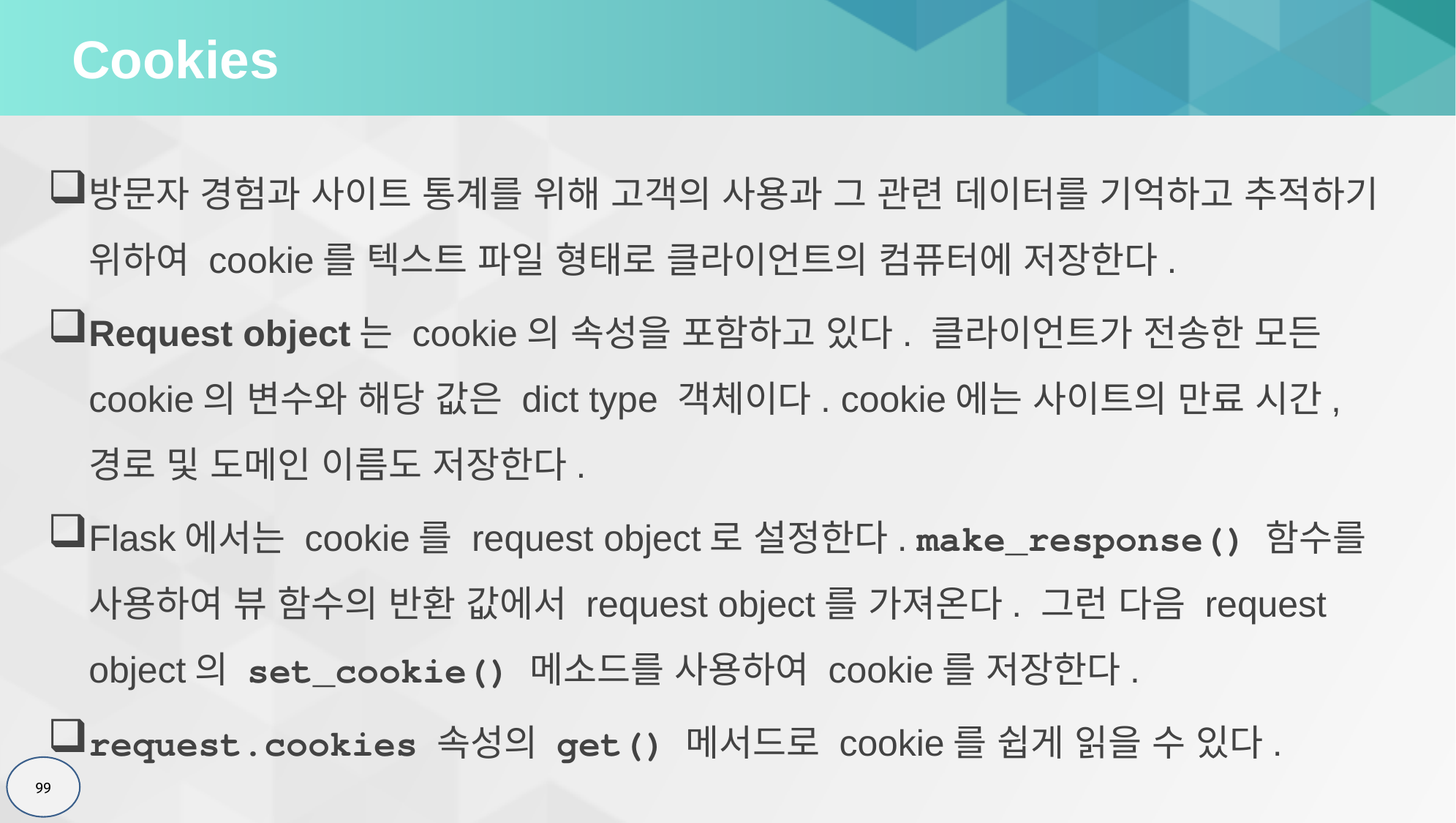

# Cookies
방문자 경험과 사이트 통계를 위해 고객의 사용과 그 관련 데이터를 기억하고 추적하기 위하여 cookie를 텍스트 파일 형태로 클라이언트의 컴퓨터에 저장한다.
Request object는 cookie의 속성을 포함하고 있다. 클라이언트가 전송한 모든 cookie의 변수와 해당 값은 dict type 객체이다. cookie에는 사이트의 만료 시간, 경로 및 도메인 이름도 저장한다.
Flask에서는 cookie를 request object로 설정한다. make_response() 함수를 사용하여 뷰 함수의 반환 값에서 request object를 가져온다. 그런 다음 request object의 set_cookie() 메소드를 사용하여 cookie를 저장한다.
request.cookies 속성의 get() 메서드로 cookie를 쉽게 읽을 수 있다.